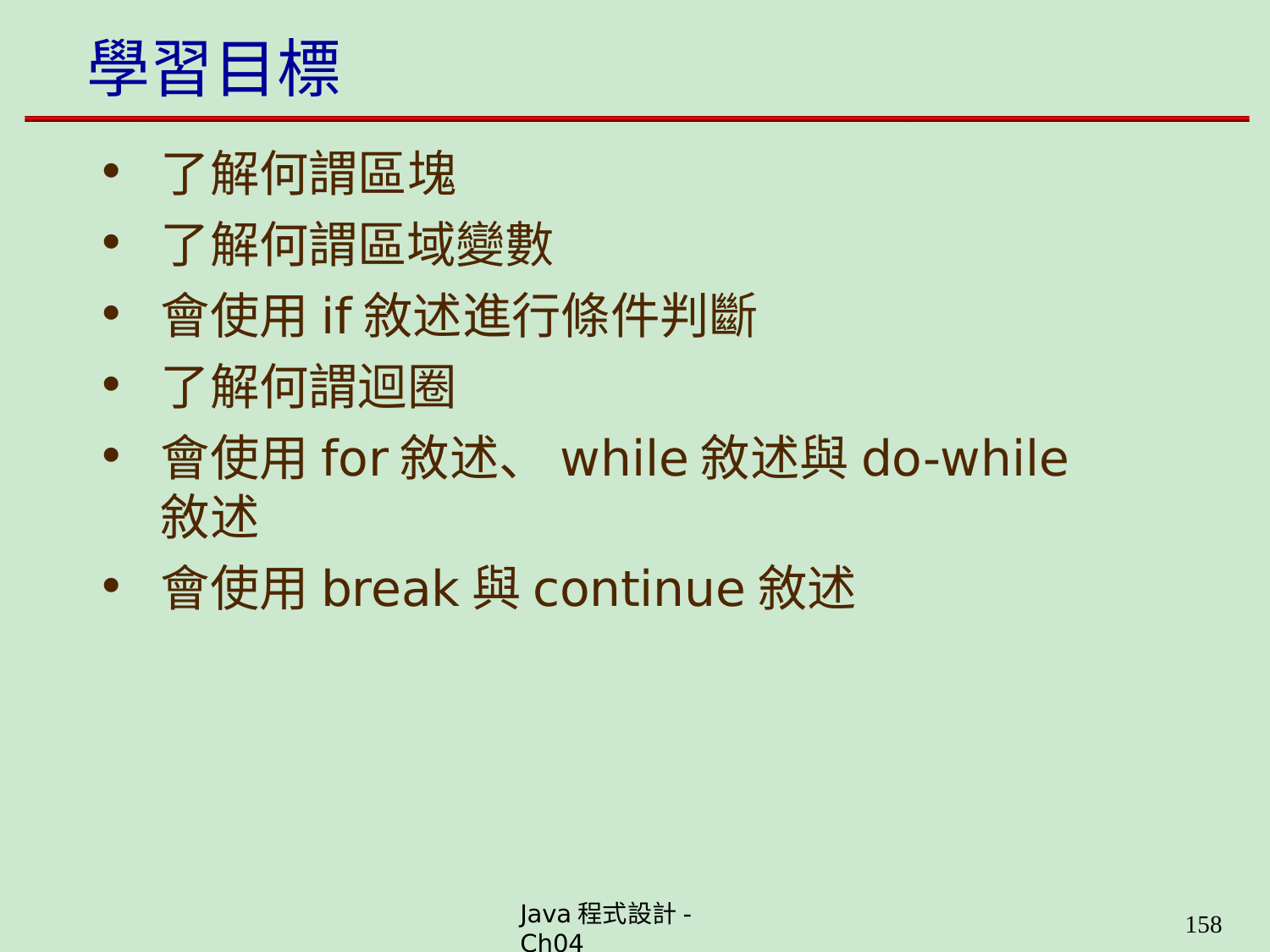

# 學習目標
了解何謂區塊
了解何謂區域變數
會使用if敘述進行條件判斷
了解何謂迴圈
會使用for敘述、while敘述與do-while敘述
會使用break與continue敘述
Java程式設計-Ch04
158